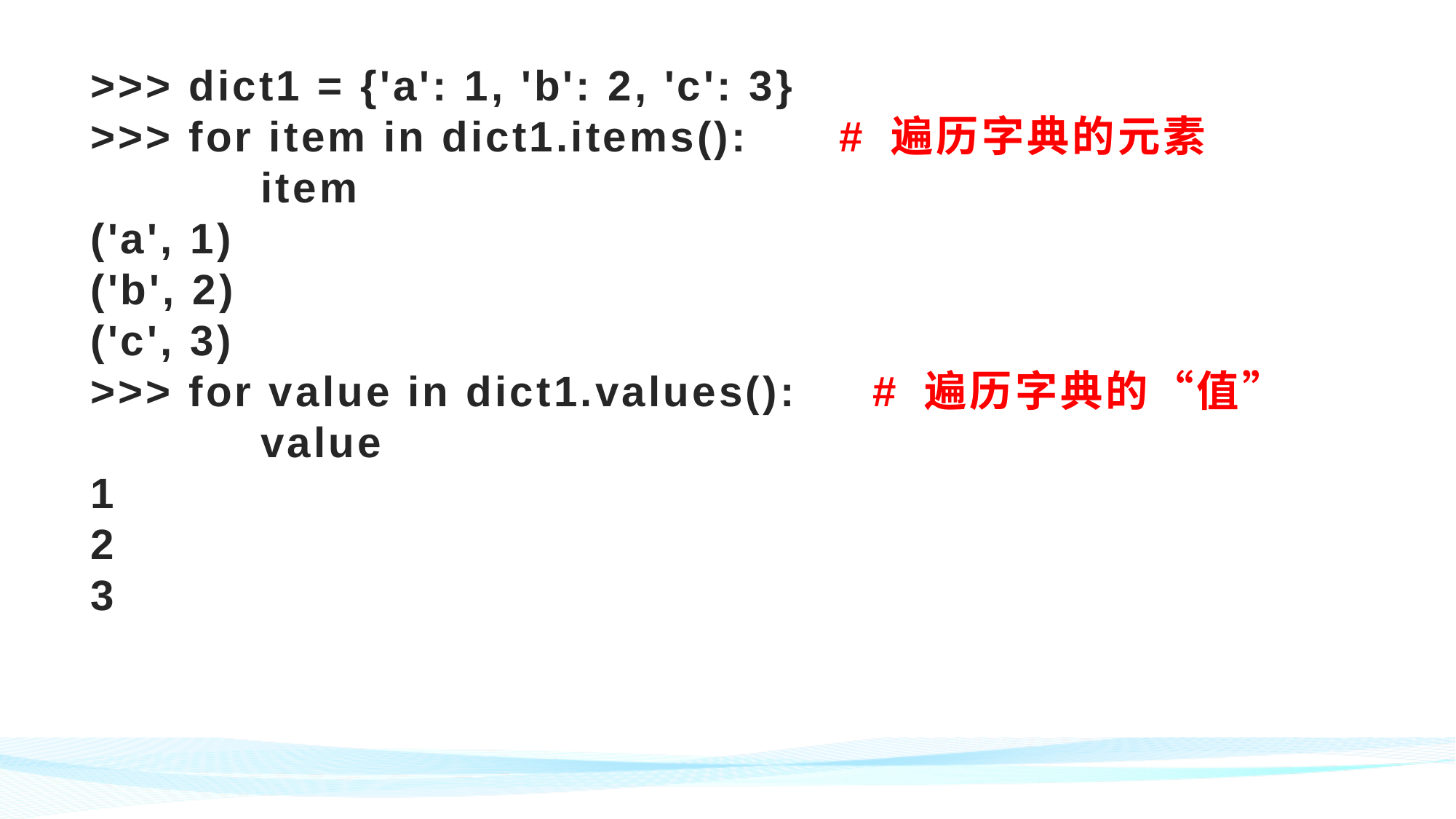

# >>> dict1 = {'a': 1, 'b': 2, 'c': 3} >>> for item in dict1.items():      # 遍历字典的元素 item ('a', 1) ('b', 2) ('c', 3) >>> for value in dict1.values():     # 遍历字典的“值” value 1 2 3
56